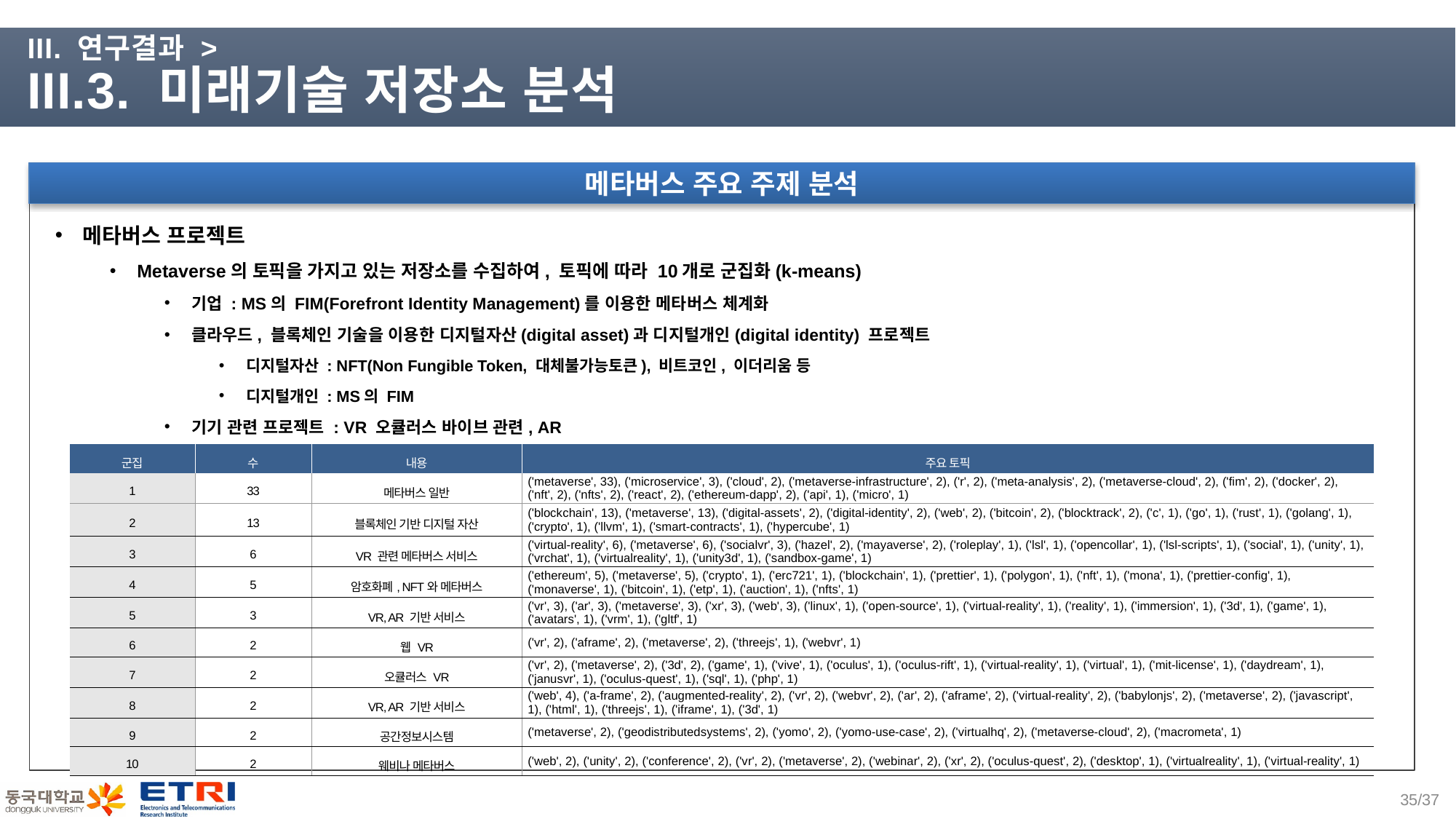

# III. 연구결과 > III.3. 미래기술 저장소 분석
메타버스 주요 주제 분석

메타버스 프로젝트
Metaverse의 토픽을 가지고 있는 저장소를 수집하여, 토픽에 따라 10개로 군집화(k-means)
기업 : MS의 FIM(Forefront Identity Management)를 이용한 메타버스 체계화
클라우드, 블록체인 기술을 이용한 디지털자산(digital asset)과 디지털개인(digital identity) 프로젝트
디지털자산 : NFT(Non Fungible Token, 대체불가능토큰), 비트코인, 이더리움 등
디지털개인 : MS의 FIM
기기 관련 프로젝트 : VR 오큘러스 바이브 관련, AR

| 군집 | 수 | 내용 | 주요 토픽 |
| --- | --- | --- | --- |
| 1 | 33 | 메타버스 일반 | ('metaverse', 33), ('microservice', 3), ('cloud', 2), ('metaverse-infrastructure', 2), ('r', 2), ('meta-analysis', 2), ('metaverse-cloud', 2), ('fim', 2), ('docker', 2), ('nft', 2), ('nfts', 2), ('react', 2), ('ethereum-dapp', 2), ('api', 1), ('micro', 1) |
| 2 | 13 | 블록체인 기반 디지털 자산 | ('blockchain', 13), ('metaverse', 13), ('digital-assets', 2), ('digital-identity', 2), ('web', 2), ('bitcoin', 2), ('blocktrack', 2), ('c', 1), ('go', 1), ('rust', 1), ('golang', 1), ('crypto', 1), ('llvm', 1), ('smart-contracts', 1), ('hypercube', 1) |
| 3 | 6 | VR 관련 메타버스 서비스 | ('virtual-reality', 6), ('metaverse', 6), ('socialvr', 3), ('hazel', 2), ('mayaverse', 2), ('roleplay', 1), ('lsl', 1), ('opencollar', 1), ('lsl-scripts', 1), ('social', 1), ('unity', 1), ('vrchat', 1), ('virtualreality', 1), ('unity3d', 1), ('sandbox-game', 1) |
| 4 | 5 | 암호화폐, NFT와 메타버스 | ('ethereum', 5), ('metaverse', 5), ('crypto', 1), ('erc721', 1), ('blockchain', 1), ('prettier', 1), ('polygon', 1), ('nft', 1), ('mona', 1), ('prettier-config', 1), ('monaverse', 1), ('bitcoin', 1), ('etp', 1), ('auction', 1), ('nfts', 1) |
| 5 | 3 | VR, AR 기반 서비스 | ('vr', 3), ('ar', 3), ('metaverse', 3), ('xr', 3), ('web', 3), ('linux', 1), ('open-source', 1), ('virtual-reality', 1), ('reality', 1), ('immersion', 1), ('3d', 1), ('game', 1), ('avatars', 1), ('vrm', 1), ('gltf', 1) |
| 6 | 2 | 웹 VR | ('vr', 2), ('aframe', 2), ('metaverse', 2), ('threejs', 1), ('webvr', 1) |
| 7 | 2 | 오큘러스 VR | ('vr', 2), ('metaverse', 2), ('3d', 2), ('game', 1), ('vive', 1), ('oculus', 1), ('oculus-rift', 1), ('virtual-reality', 1), ('virtual', 1), ('mit-license', 1), ('daydream', 1), ('janusvr', 1), ('oculus-quest', 1), ('sql', 1), ('php', 1) |
| 8 | 2 | VR, AR 기반 서비스 | ('web', 4), ('a-frame', 2), ('augmented-reality', 2), ('vr', 2), ('webvr', 2), ('ar', 2), ('aframe', 2), ('virtual-reality', 2), ('babylonjs', 2), ('metaverse', 2), ('javascript', 1), ('html', 1), ('threejs', 1), ('iframe', 1), ('3d', 1) |
| 9 | 2 | 공간정보시스템 | ('metaverse', 2), ('geodistributedsystems', 2), ('yomo', 2), ('yomo-use-case', 2), ('virtualhq', 2), ('metaverse-cloud', 2), ('macrometa', 1) |
| 10 | 2 | 웨비나 메타버스 | ('web', 2), ('unity', 2), ('conference', 2), ('vr', 2), ('metaverse', 2), ('webinar', 2), ('xr', 2), ('oculus-quest', 2), ('desktop', 1), ('virtualreality', 1), ('virtual-reality', 1) |
35/37